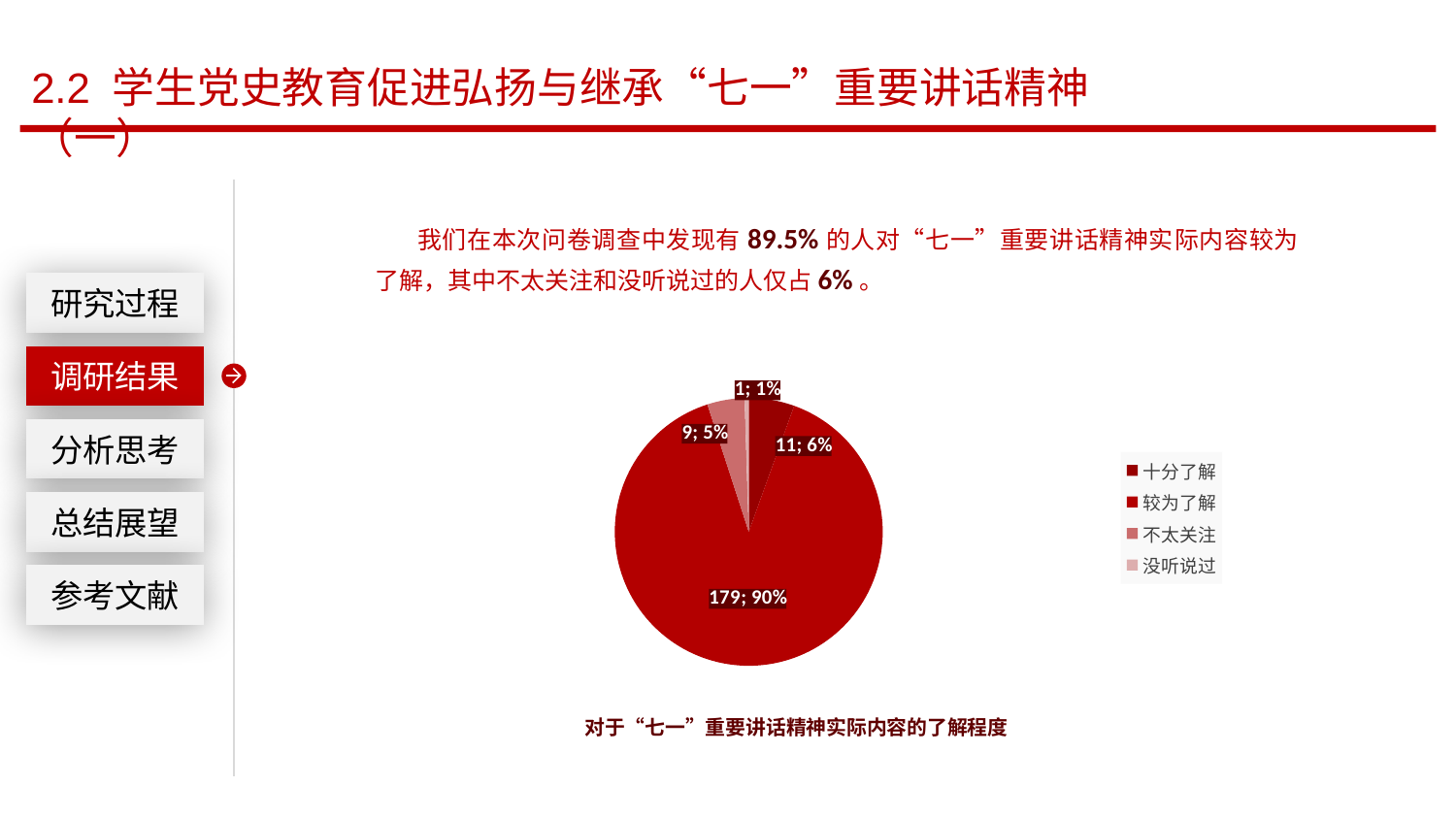

2.2 学生党史教育促进弘扬与继承“七一”重要讲话精神（一）

我们在本次问卷调查中发现有89.5%的人对“七一”重要讲话精神实际内容较为了解，其中不太关注和没听说过的人仅占6%。
研究过程
调研结果

### Chart

| Category | 人数 |
|---|---|
| 十分了解 | 11.0 |
| 较为了解 | 179.0 |
| 不太关注 | 9.0 |
| 没听说过 | 1.0 |
分析思考
总结展望
参考文献
对于“七一”重要讲话精神实际内容的了解程度